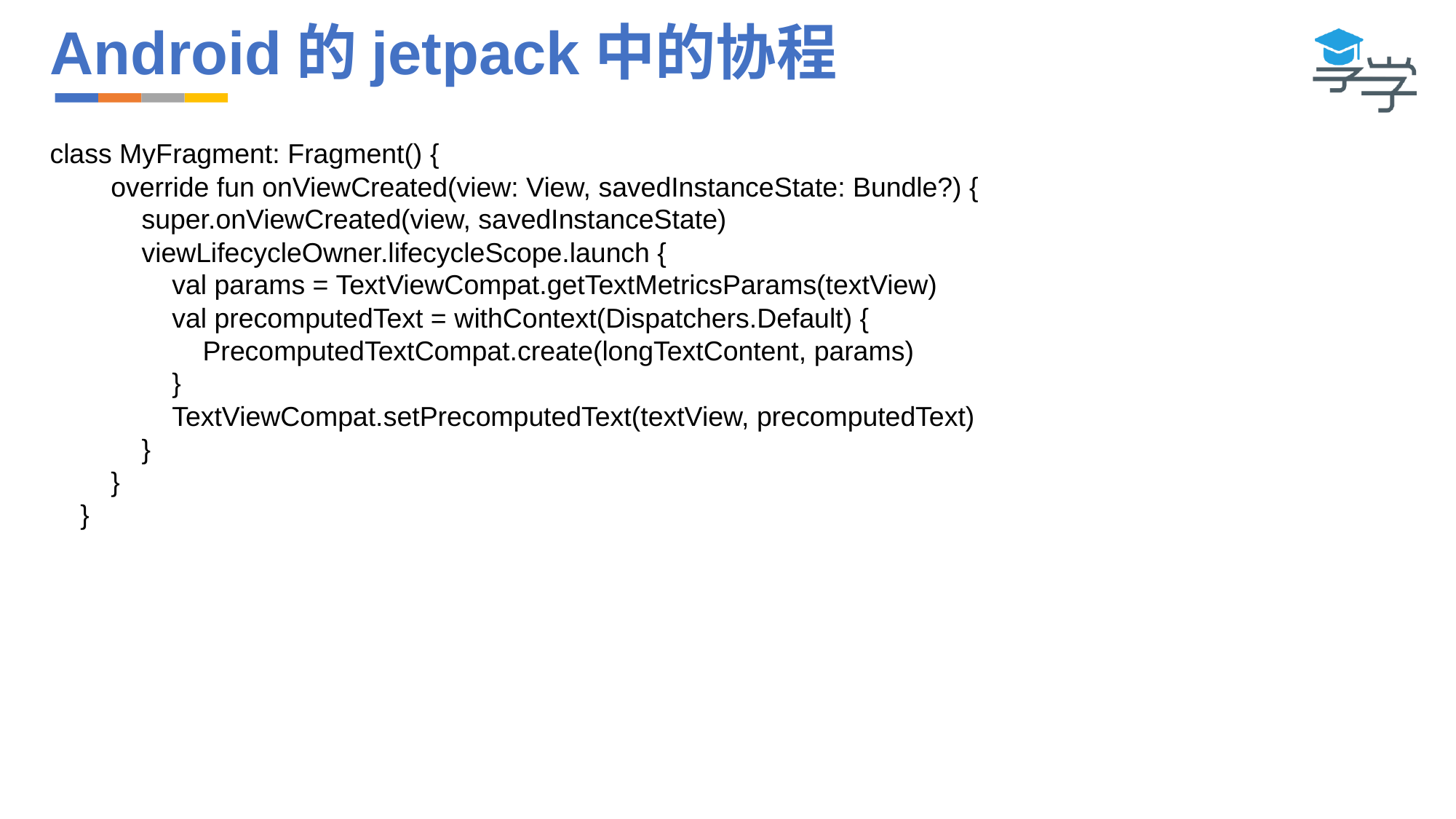

# Android的jetpack中的协程
class MyFragment: Fragment() {
        override fun onViewCreated(view: View, savedInstanceState: Bundle?) {
            super.onViewCreated(view, savedInstanceState)
            viewLifecycleOwner.lifecycleScope.launch {
                val params = TextViewCompat.getTextMetricsParams(textView)
                val precomputedText = withContext(Dispatchers.Default) {
                    PrecomputedTextCompat.create(longTextContent, params)
                }
                TextViewCompat.setPrecomputedText(textView, precomputedText)
            }
        }
    }